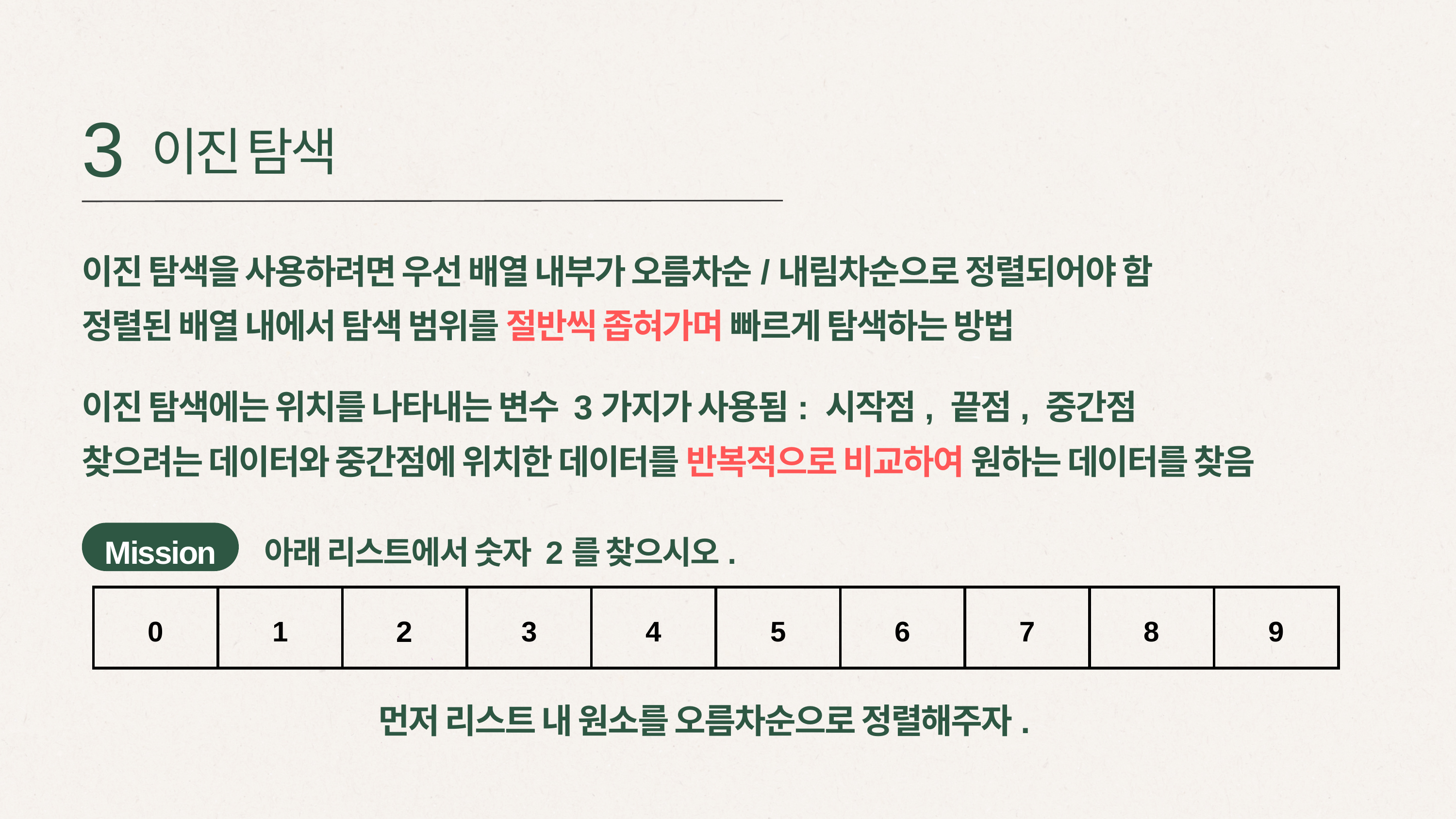

3
이진 탐색

이진 탐색을 사용하려면 우선 배열 내부가 오름차순/내림차순으로 정렬되어야 함
정렬된 배열 내에서 탐색 범위를 절반씩 좁혀가며 빠르게 탐색하는 방법
이진 탐색에는 위치를 나타내는 변수 3가지가 사용됨: 시작점, 끝점, 중간점
찾으려는 데이터와 중간점에 위치한 데이터를 반복적으로 비교하여 원하는 데이터를 찾음
 Mission     아래 리스트에서 숫자 2를 찾으시오.

| 0 | 1 | 2 | 3 | 4 | 5 | 6 | 7 | 8 | 9 |
| --- | --- | --- | --- | --- | --- | --- | --- | --- | --- |
먼저 리스트 내 원소를 오름차순으로 정렬해주자.